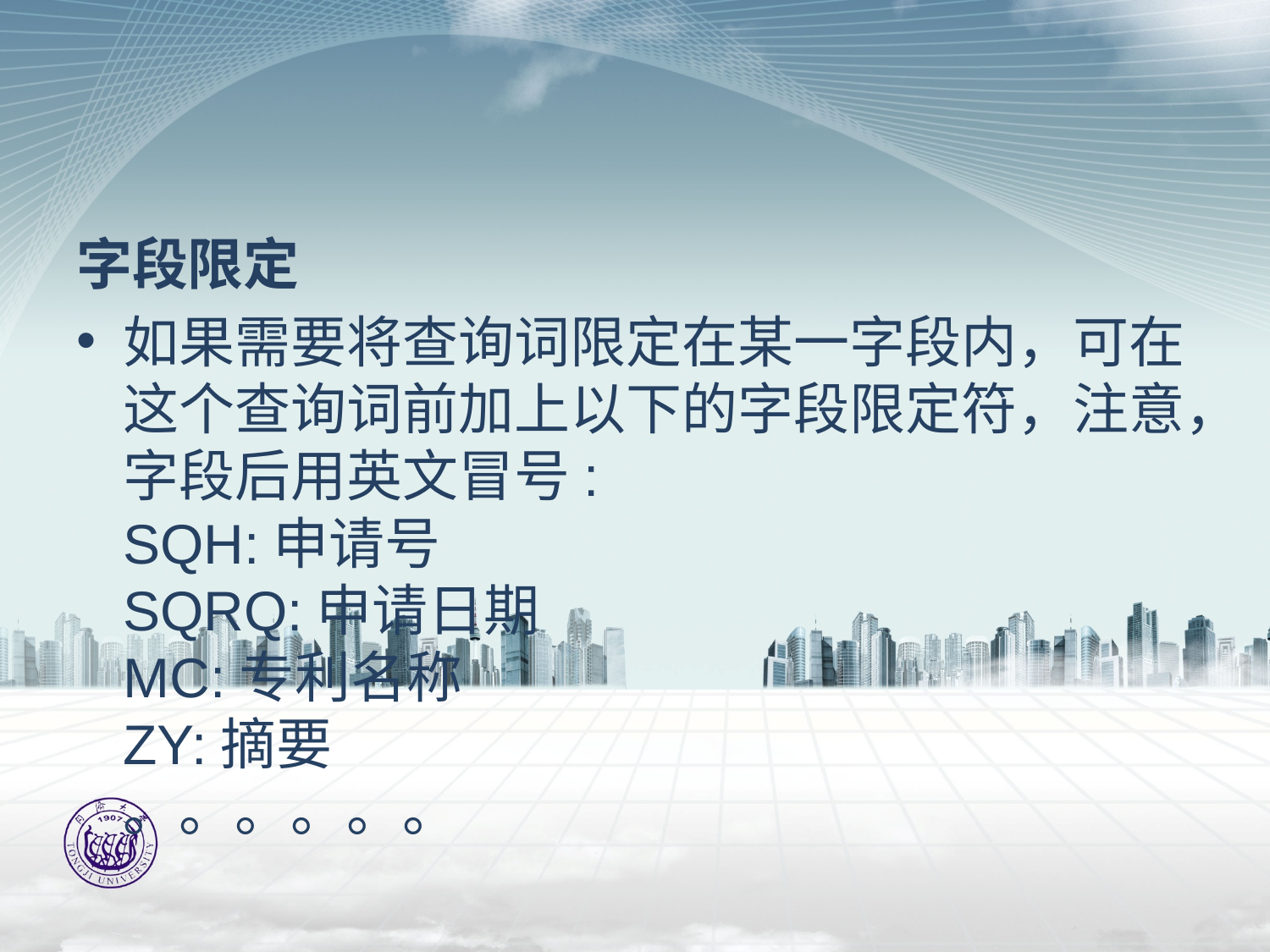

字段限定
如果需要将查询词限定在某一字段内，可在这个查询词前加上以下的字段限定符，注意，字段后用英文冒号:
SQH:申请号
SQRQ:申请日期
MC:专利名称
ZY:摘要
。。。。。。